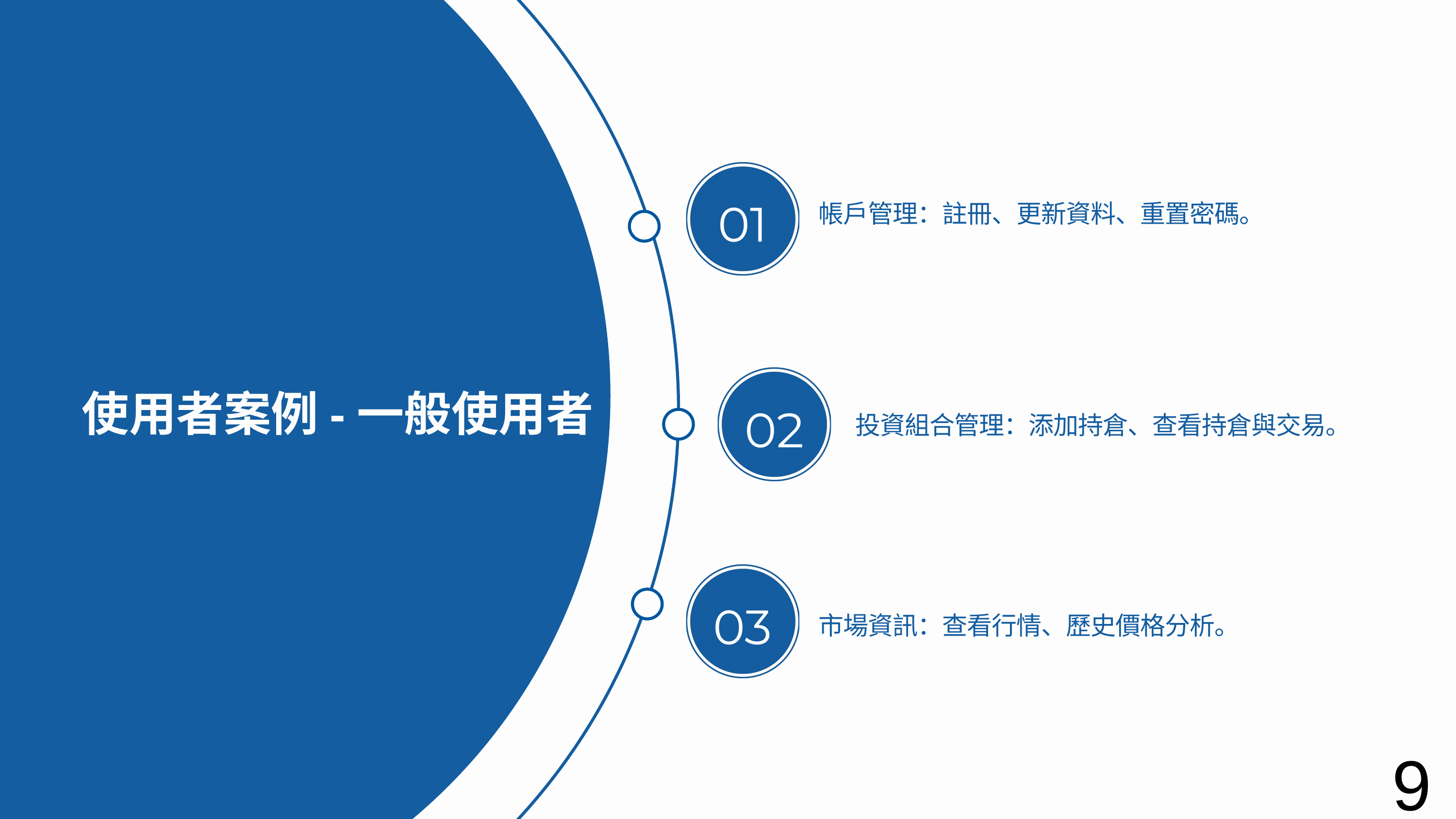

01
帳戶管理：註冊、更新資料、重置密碼。

使用者案例-一般使用者
02
投資組合管理：添加持倉、查看持倉與交易。

03

市場資訊：查看行情、歷史價格分析。

9